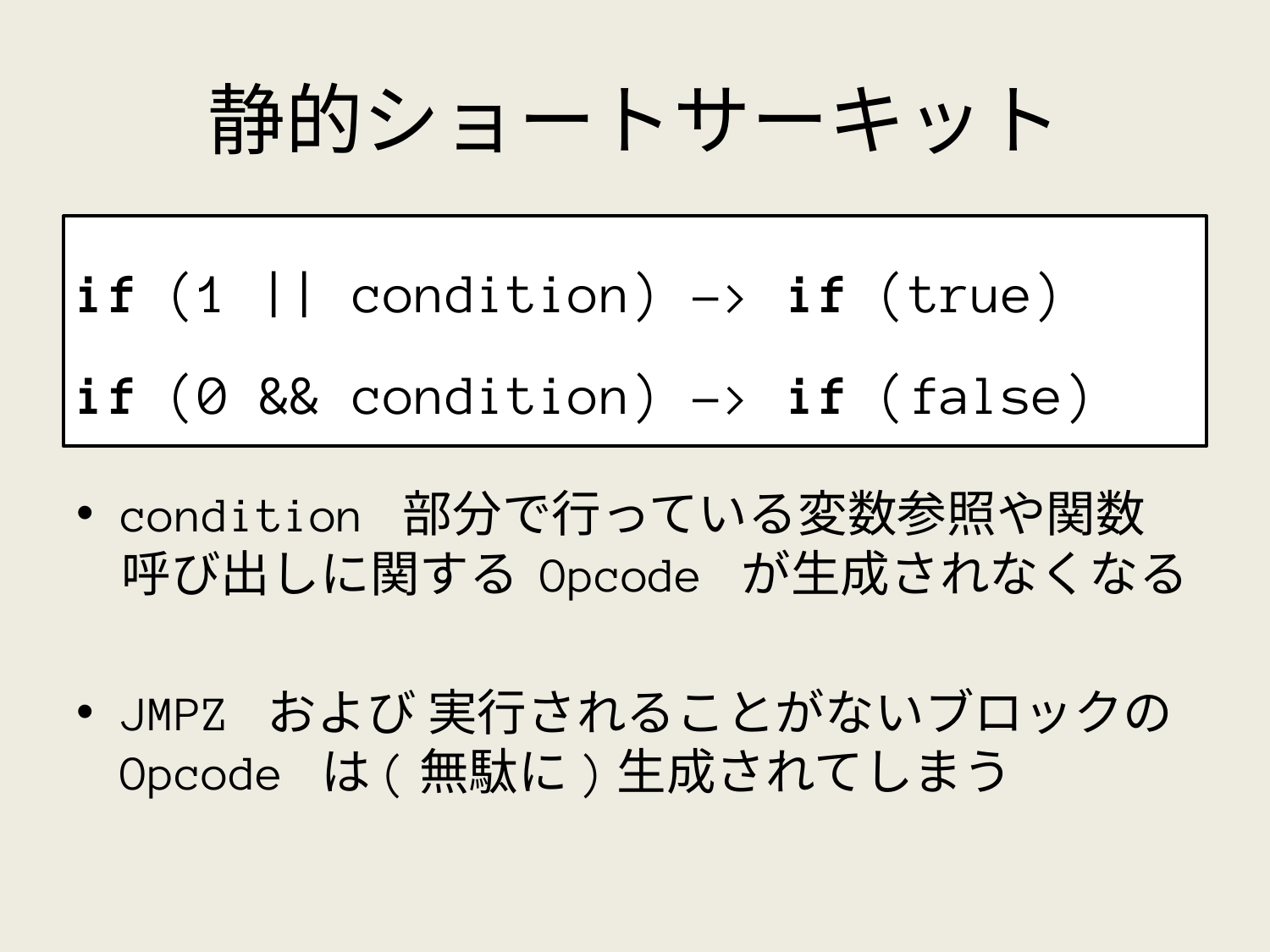

# 静的ショートサーキット
if (1 || condition) -> if (true)
if (0 && condition) -> if (false)
condition 部分で行っている変数参照や関数呼び出しに関する Opcode が生成されなくなる

JMPZ および 実行されることがないブロックのOpcode は(無駄に)生成されてしまう